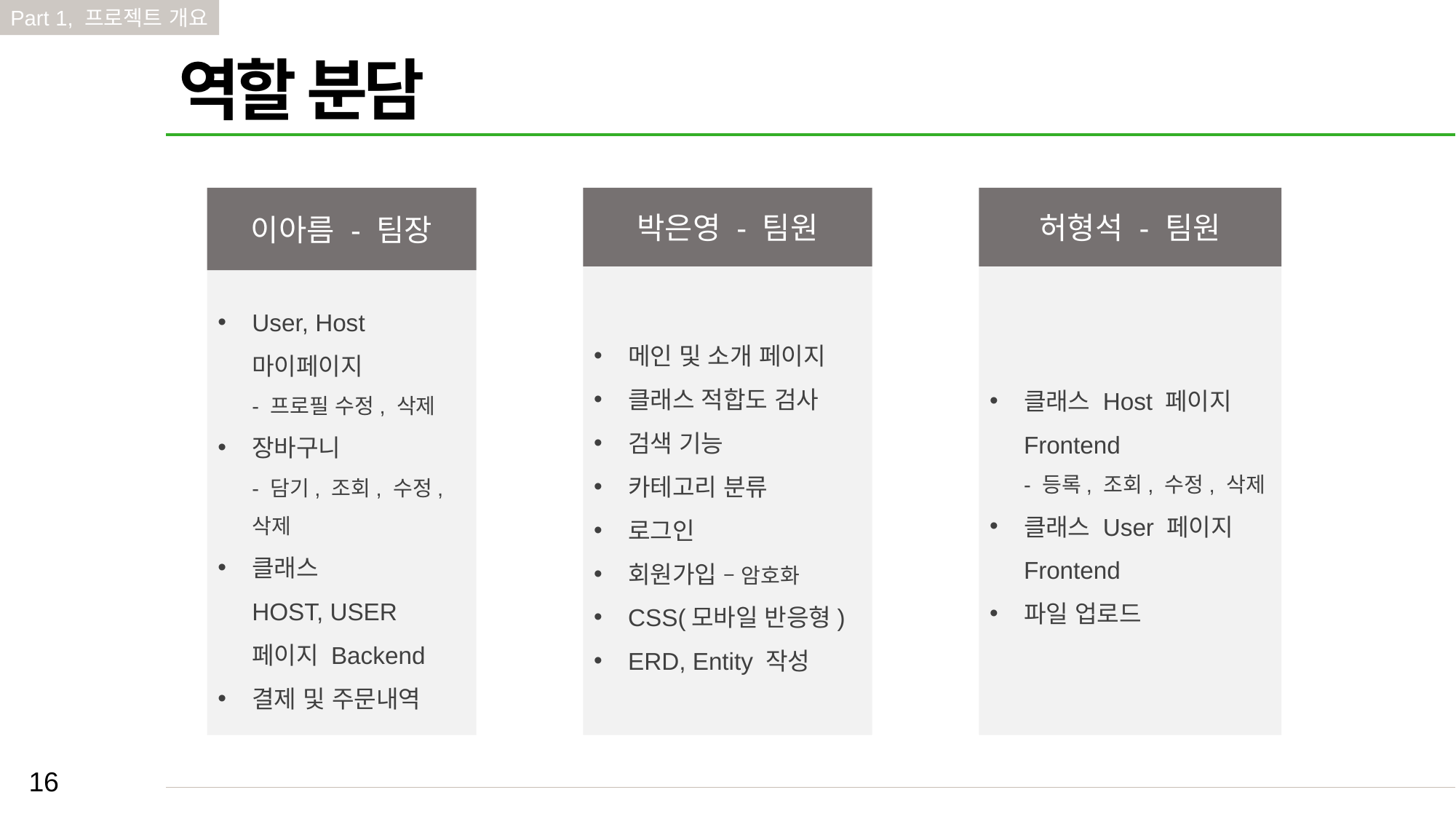

Part 1, 프로젝트 개요
역할 분담
이아름 - 팀장
User, Host
마이페이지
- 프로필 수정, 삭제
장바구니
- 담기, 조회, 수정, 삭제
클래스
HOST, USER
페이지 Backend
결제 및 주문내역
박은영 - 팀원
메인 및 소개 페이지
클래스 적합도 검사
검색 기능
카테고리 분류
로그인
회원가입 – 암호화
CSS(모바일 반응형)
ERD, Entity 작성
허형석 - 팀원
클래스 Host 페이지 Frontend
- 등록, 조회, 수정, 삭제
클래스 User 페이지 Frontend
파일 업로드